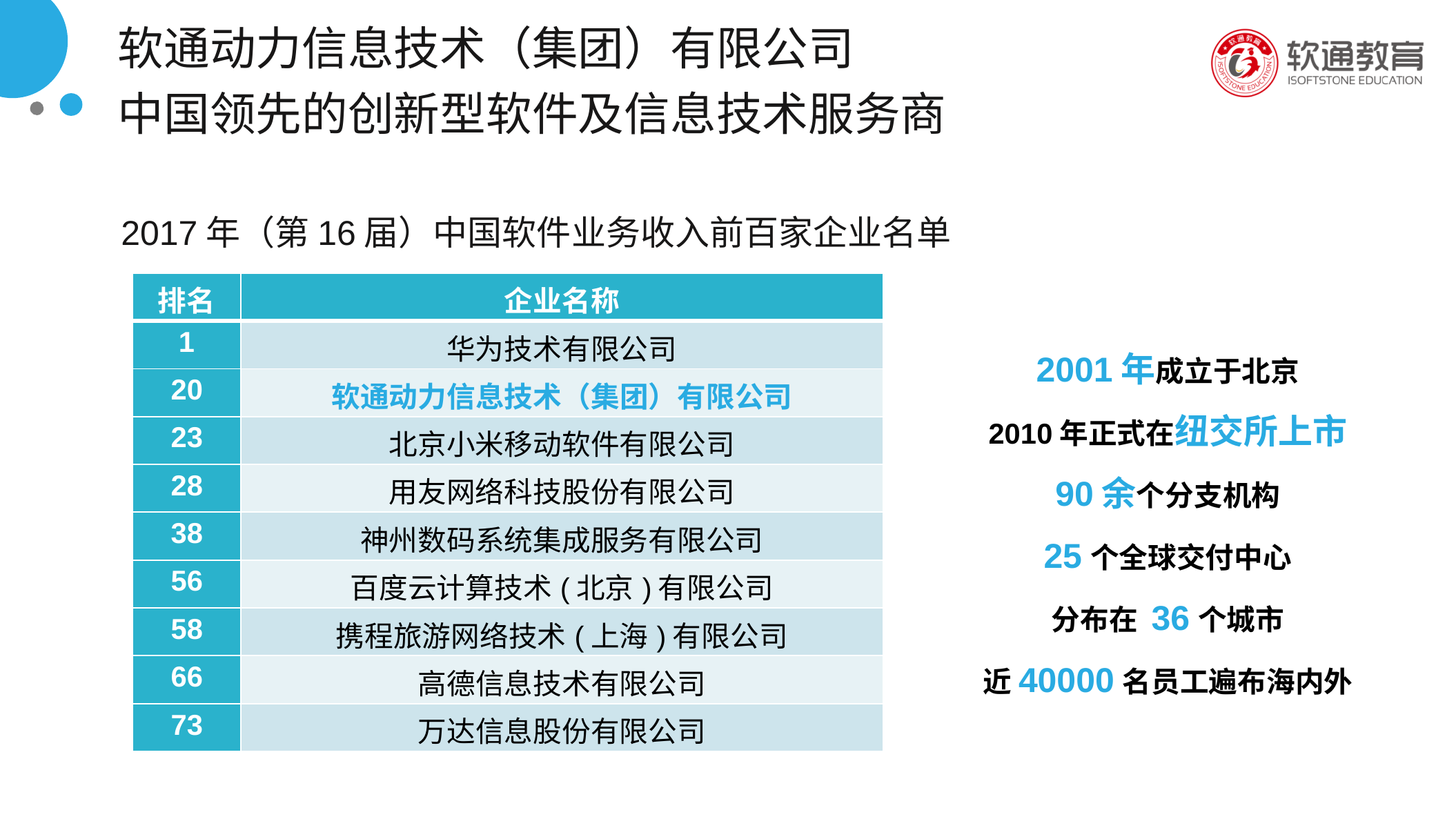

软通动力信息技术（集团）有限公司
中国领先的创新型软件及信息技术服务商
2017年（第16届）中国软件业务收入前百家企业名单
| 排名 | 企业名称 |
| --- | --- |
| 1 | 华为技术有限公司 |
| 20 | 软通动力信息技术（集团）有限公司 |
| 23 | 北京小米移动软件有限公司 |
| 28 | 用友网络科技股份有限公司 |
| 38 | 神州数码系统集成服务有限公司 |
| 56 | 百度云计算技术(北京)有限公司 |
| 58 | 携程旅游网络技术(上海)有限公司 |
| 66 | 高德信息技术有限公司 |
| 73 | 万达信息股份有限公司 |
2001年成立于北京
2010年正式在纽交所上市
90余个分支机构
25个全球交付中心
分布在 36个城市
近40000名员工遍布海内外